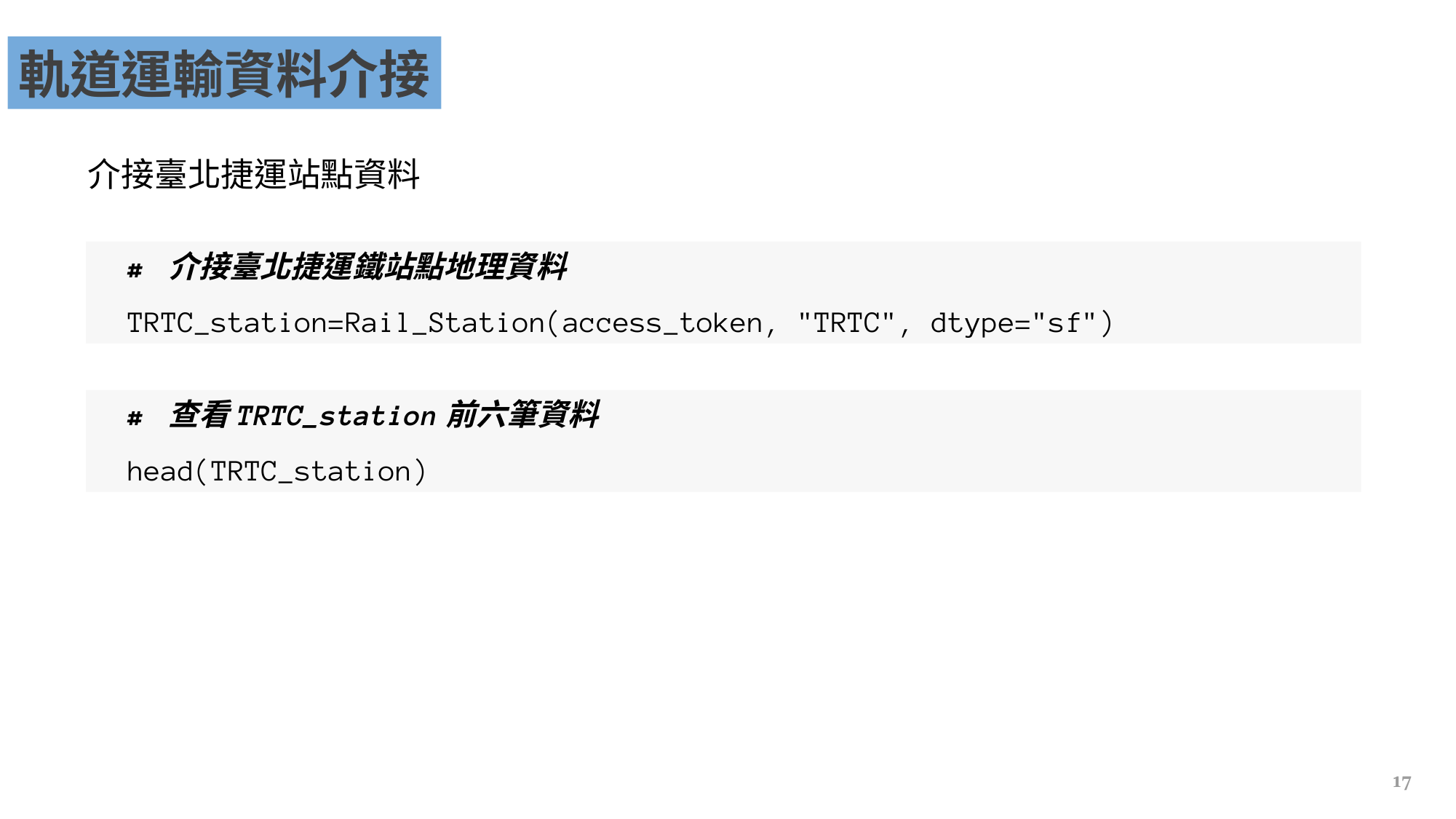

軌道運輸資料介接
介接臺北捷運站點資料
# 介接臺北捷運鐵站點地理資料
TRTC_station=Rail_Station(access_token, "TRTC", dtype="sf")
# 查看TRTC_station前六筆資料
head(TRTC_station)
17